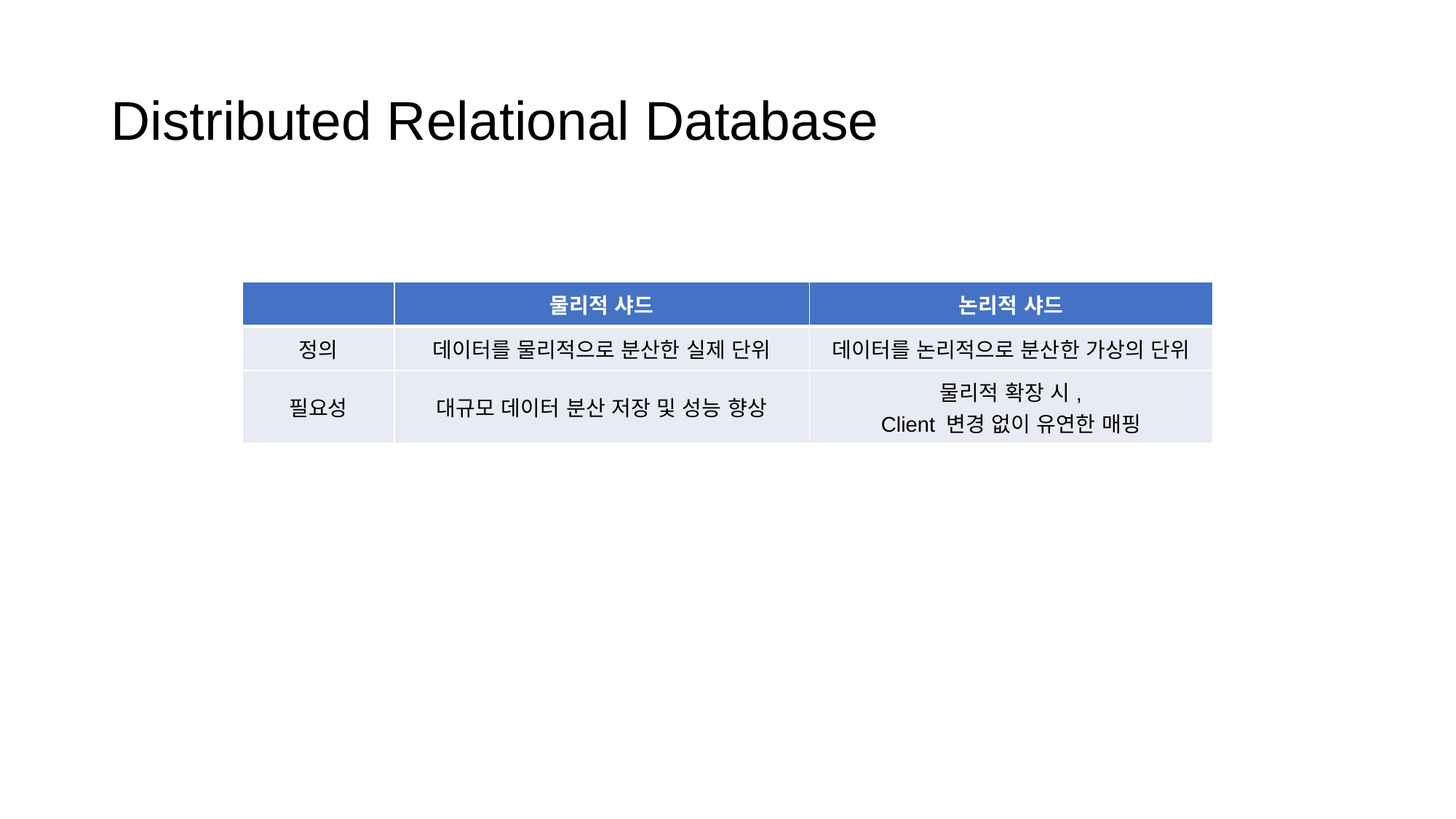

# Distributed Relational Database
|  | 물리적 샤드 | 논리적 샤드 |
| --- | --- | --- |
| 정의 | 데이터를 물리적으로 분산한 실제 단위 | 데이터를 논리적으로 분산한 가상의 단위 |
| 필요성 | 대규모 데이터 분산 저장 및 성능 향상 | 물리적 확장 시, Client 변경 없이 유연한 매핑 |